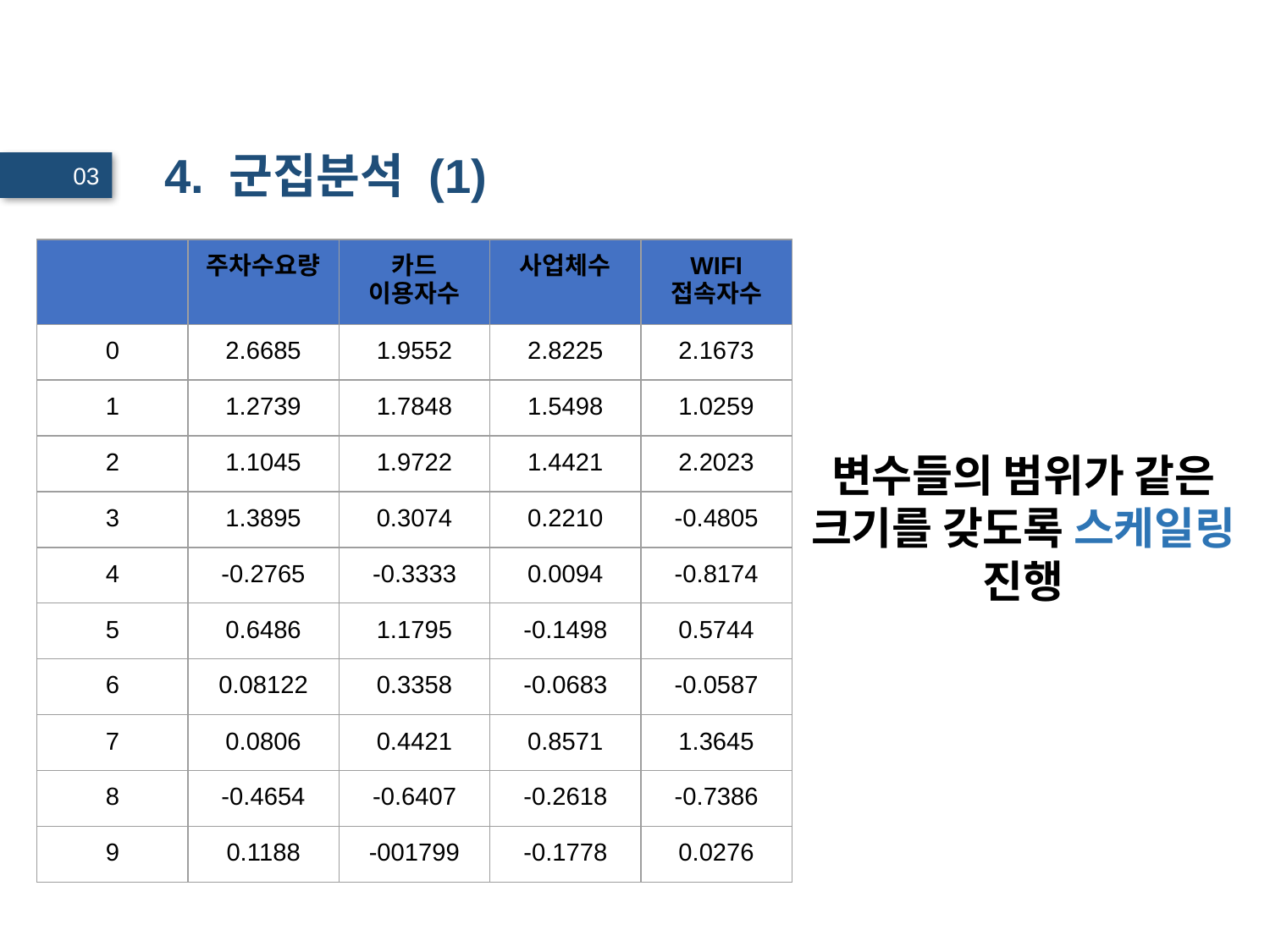

# 4. 군집분석 (1)
03
|  | 주차수요량 | 카드 이용자수 | 사업체수 | WIFI 접속자수 |
| --- | --- | --- | --- | --- |
| 0 | 2.6685 | 1.9552 | 2.8225 | 2.1673 |
| 1 | 1.2739 | 1.7848 | 1.5498 | 1.0259 |
| 2 | 1.1045 | 1.9722 | 1.4421 | 2.2023 |
| 3 | 1.3895 | 0.3074 | 0.2210 | -0.4805 |
| 4 | -0.2765 | -0.3333 | 0.0094 | -0.8174 |
| 5 | 0.6486 | 1.1795 | -0.1498 | 0.5744 |
| 6 | 0.08122 | 0.3358 | -0.0683 | -0.0587 |
| 7 | 0.0806 | 0.4421 | 0.8571 | 1.3645 |
| 8 | -0.4654 | -0.6407 | -0.2618 | -0.7386 |
| 9 | 0.1188 | -001799 | -0.1778 | 0.0276 |
변수들의 범위가 같은 크기를 갖도록 스케일링 진행